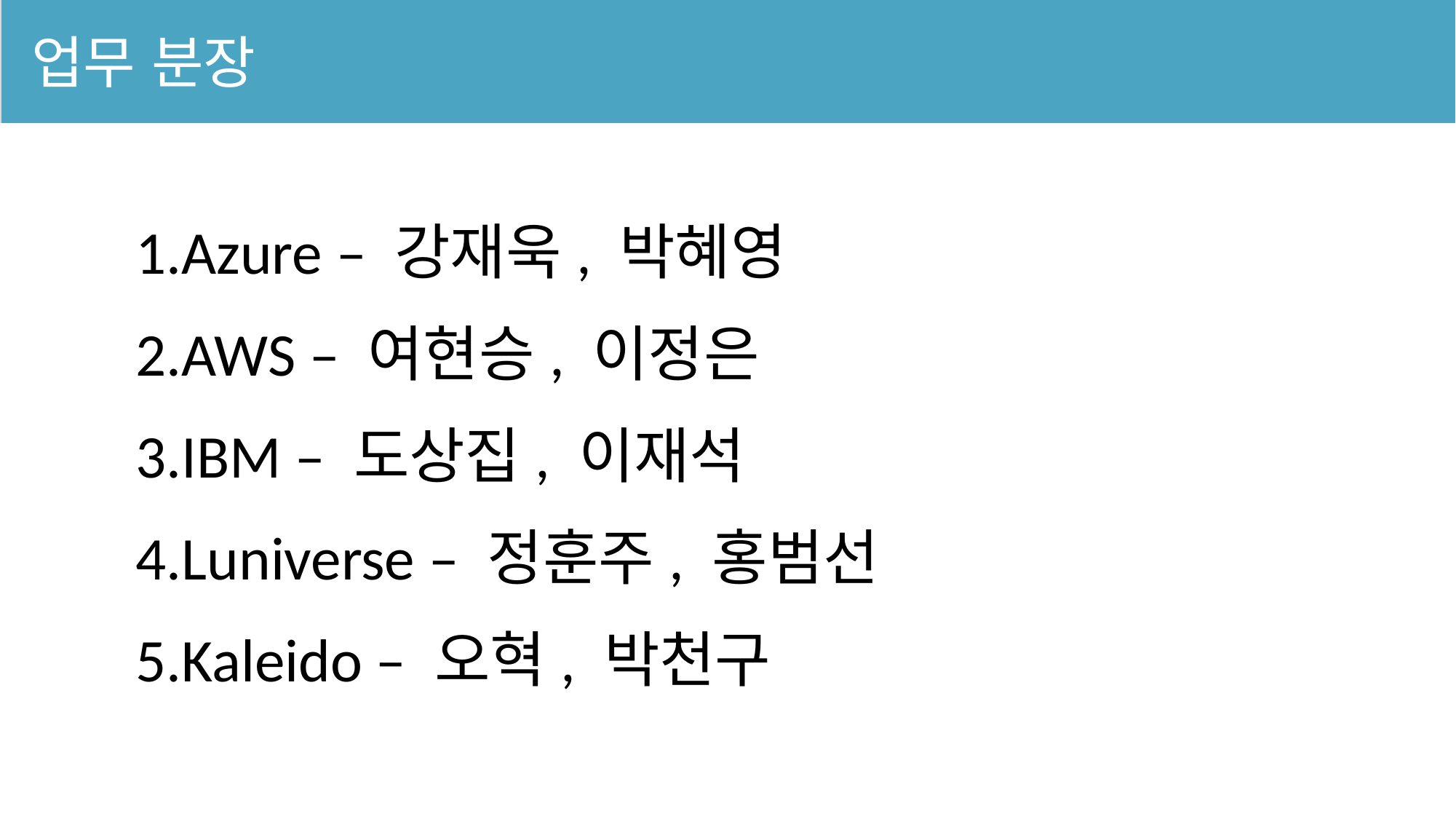

업무 분장
Azure – 강재욱, 박혜영
AWS – 여현승, 이정은
IBM – 도상집, 이재석
Luniverse – 정훈주, 홍범선
Kaleido – 오혁, 박천구